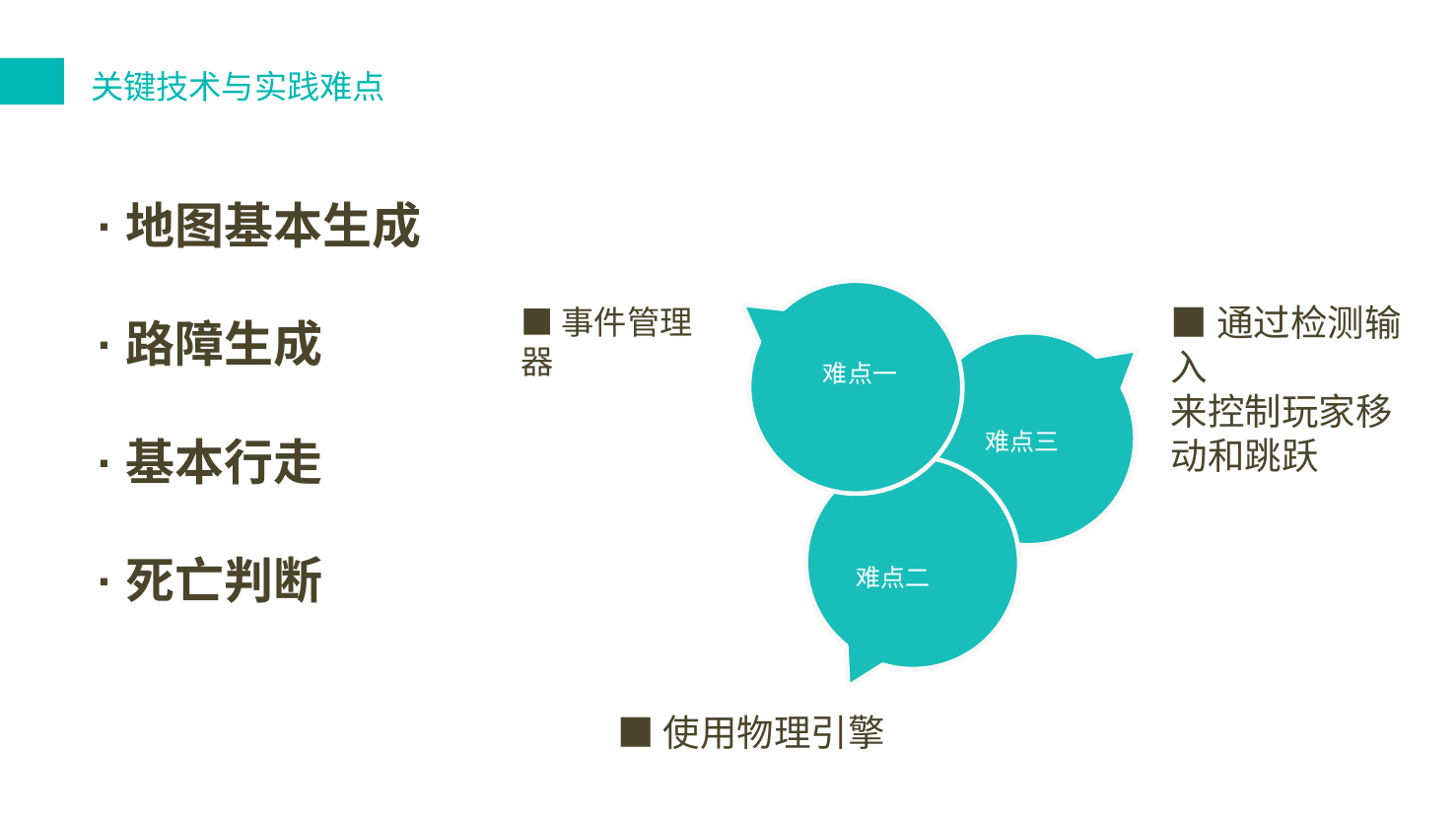

关键技术与实践难点
·地图基本生成

·路障生成

·基本行走

·死亡判断

■事件管理器
■通过检测输入
来控制玩家移动和跳跃

难点一
难点三

难点二
■使用物理引擎